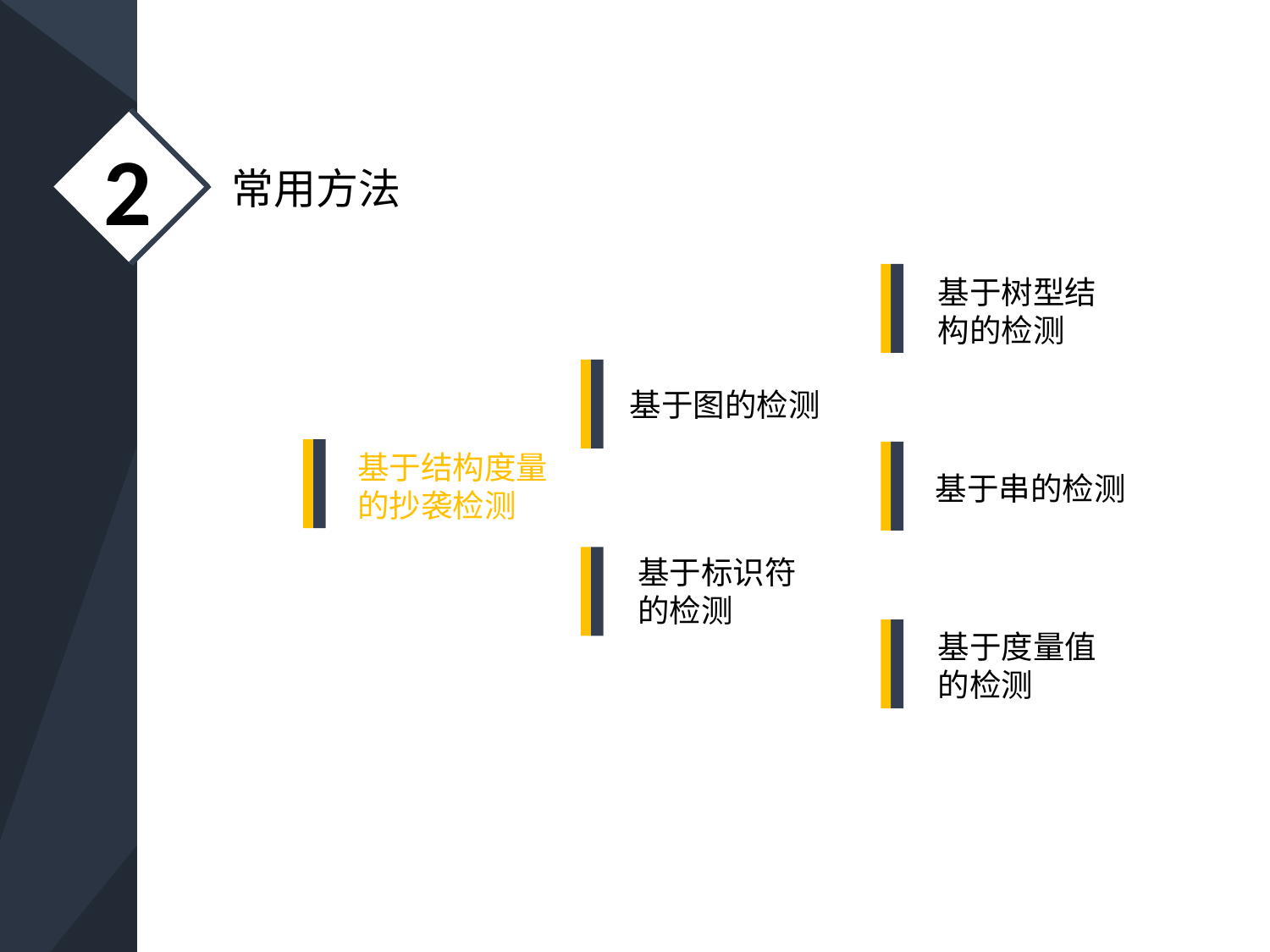

2
常用方法

基于树型结构的检测

基于图的检测

基于结构度量的抄袭检测
基于串的检测
基于标识符的检测

基于度量值的检测